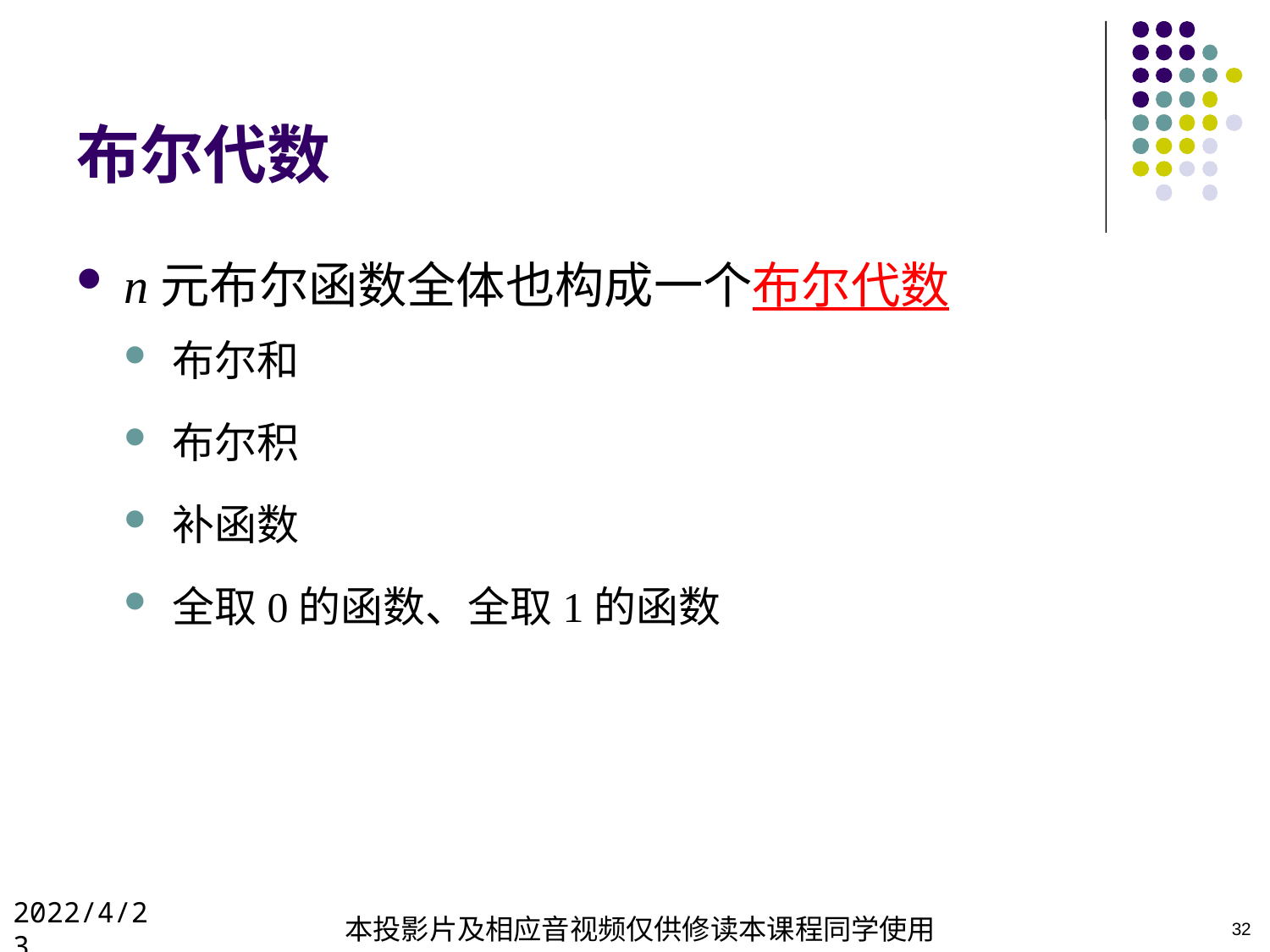

32
# 布尔代数
n元布尔函数全体也构成一个布尔代数
布尔和
布尔积
补函数
全取0的函数、全取1的函数
2022/4/23
本投影片及相应音视频仅供修读本课程同学使用